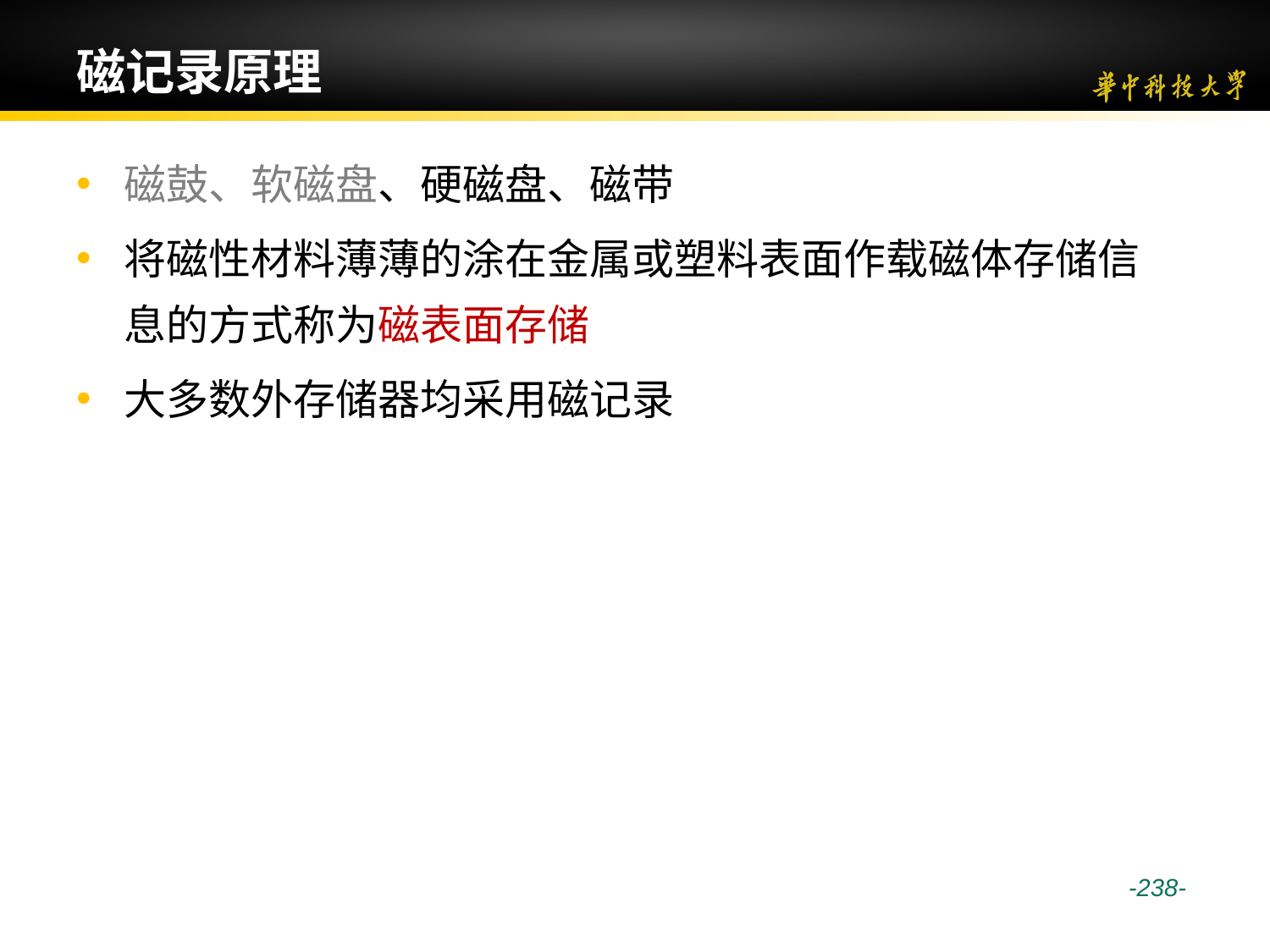

# 磁记录原理
磁鼓、软磁盘、硬磁盘、磁带
将磁性材料薄薄的涂在金属或塑料表面作载磁体存储信息的方式称为磁表面存储
大多数外存储器均采用磁记录

 -238-